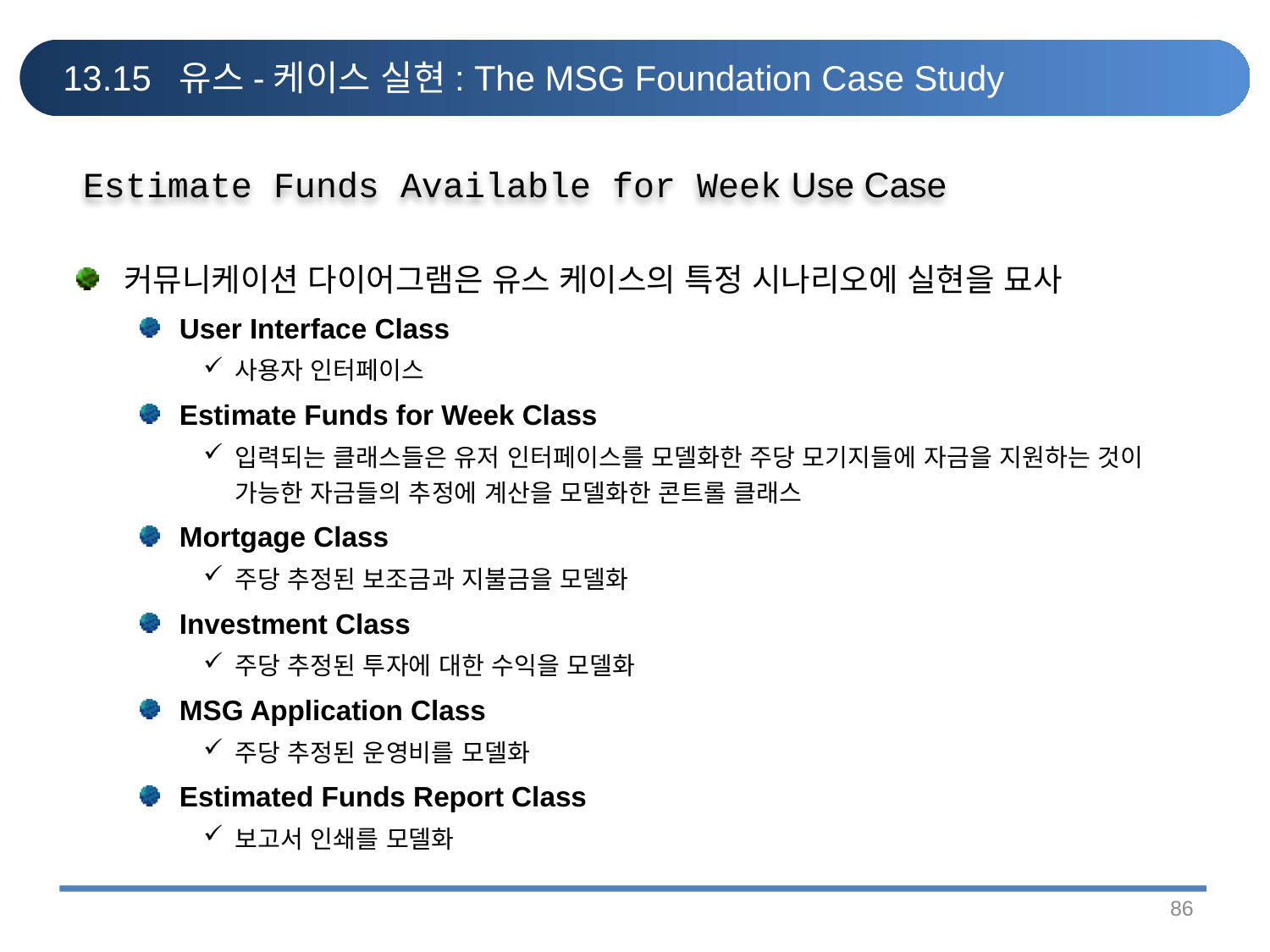

# 13.15  유스-케이스 실현: The MSG Foundation Case Study
Estimate Funds Available for Week Use Case
커뮤니케이션 다이어그램은 유스 케이스의 특정 시나리오에 실현을 묘사
User Interface Class
사용자 인터페이스
Estimate Funds for Week Class
입력되는 클래스들은 유저 인터페이스를 모델화한 주당 모기지들에 자금을 지원하는 것이 가능한 자금들의 추정에 계산을 모델화한 콘트롤 클래스
Mortgage Class
주당 추정된 보조금과 지불금을 모델화
Investment Class
주당 추정된 투자에 대한 수익을 모델화
MSG Application Class
주당 추정된 운영비를 모델화
Estimated Funds Report Class
보고서 인쇄를 모델화
86